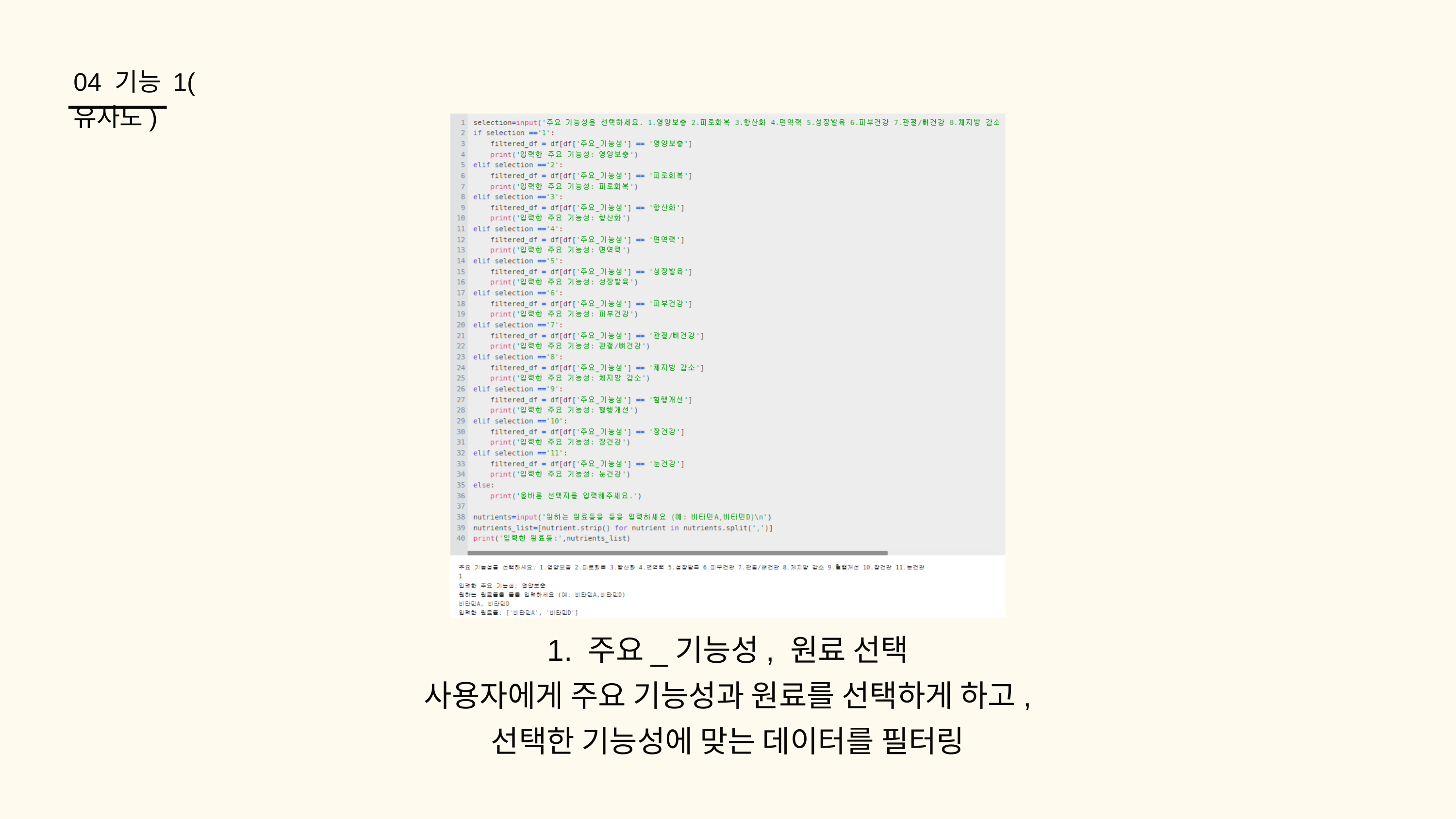

04 기능 1(유사도)

1. 주요_기능성, 원료 선택
사용자에게 주요 기능성과 원료를 선택하게 하고,
선택한 기능성에 맞는 데이터를 필터링